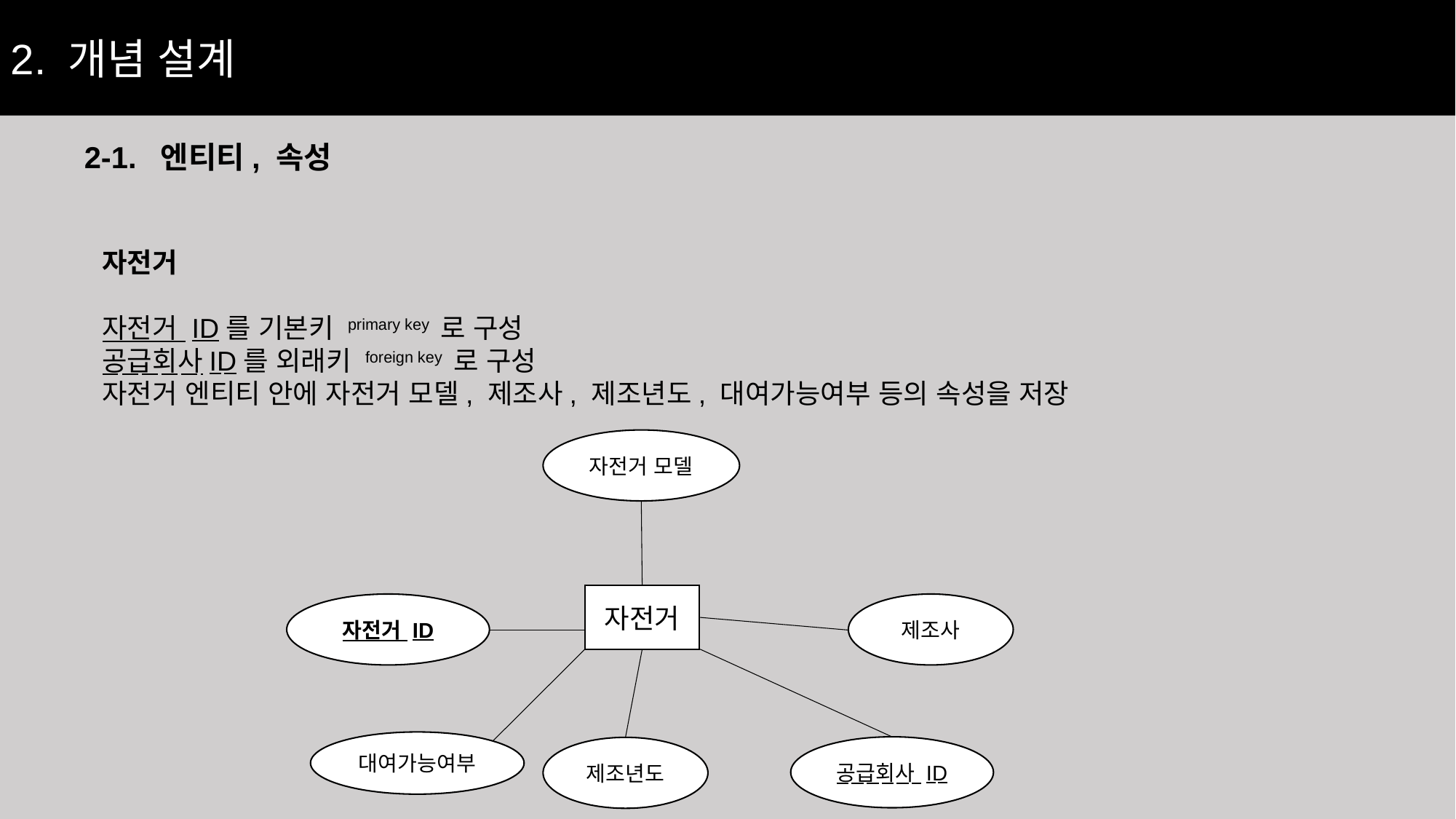

2. 개념 설계
2-1.  엔티티, 속성
자전거

자전거 ID를 기본키 primary key 로 구성
공급회사ID를 외래키 foreign key 로 구성
자전거 엔티티 안에 자전거 모델, 제조사, 제조년도, 대여가능여부 등의 속성을 저장
자전거 모델
자전거
자전거 ID
제조사
대여가능여부
공급회사 ID
제조년도
7